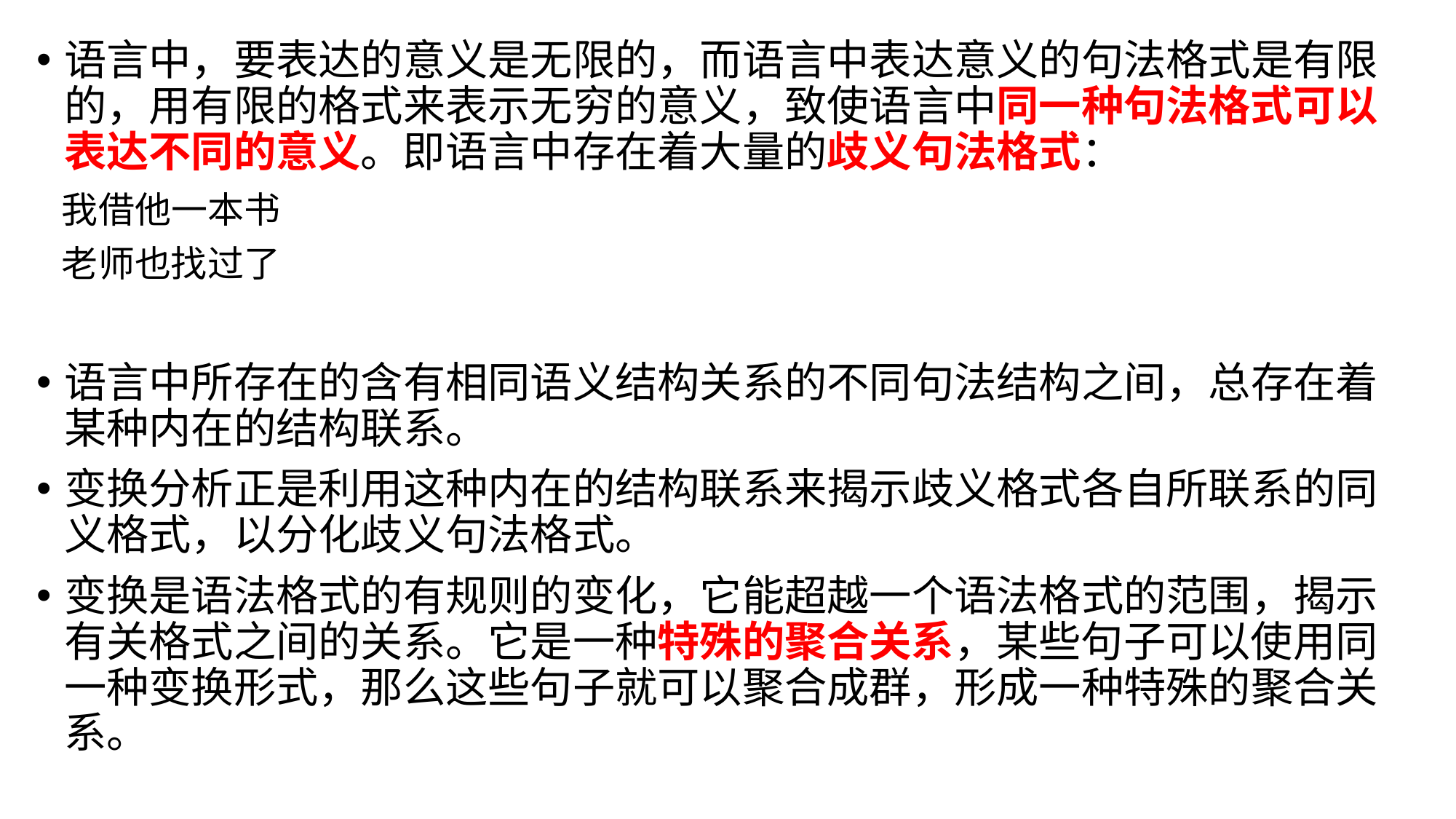

语言中，要表达的意义是无限的，而语言中表达意义的句法格式是有限的，用有限的格式来表示无穷的意义，致使语言中同一种句法格式可以表达不同的意义。即语言中存在着大量的歧义句法格式：
  我借他一本书
  老师也找过了

语言中所存在的含有相同语义结构关系的不同句法结构之间，总存在着某种内在的结构联系。
变换分析正是利用这种内在的结构联系来揭示歧义格式各自所联系的同义格式，以分化歧义句法格式。
变换是语法格式的有规则的变化，它能超越一个语法格式的范围，揭示有关格式之间的关系。它是一种特殊的聚合关系，某些句子可以使用同一种变换形式，那么这些句子就可以聚合成群，形成一种特殊的聚合关系。